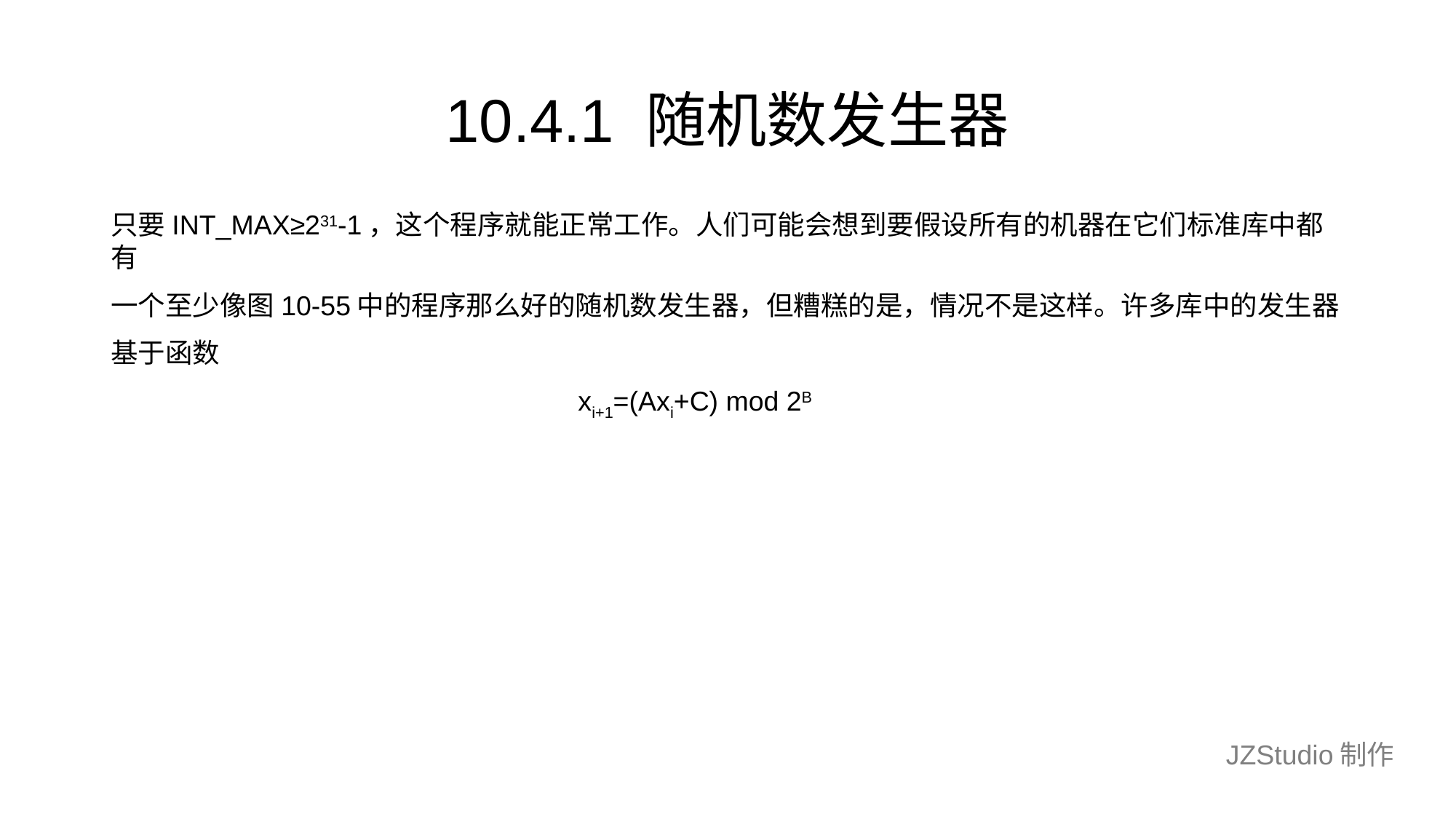

# 10.4.1 随机数发生器
只要INT_MAX≥231-1，这个程序就能正常工作。人们可能会想到要假设所有的机器在它们标准库中都有
一个至少像图10-55中的程序那么好的随机数发生器，但糟糕的是，情况不是这样。许多库中的发生器
基于函数
				    xi+1=(Axi+C) mod 2B